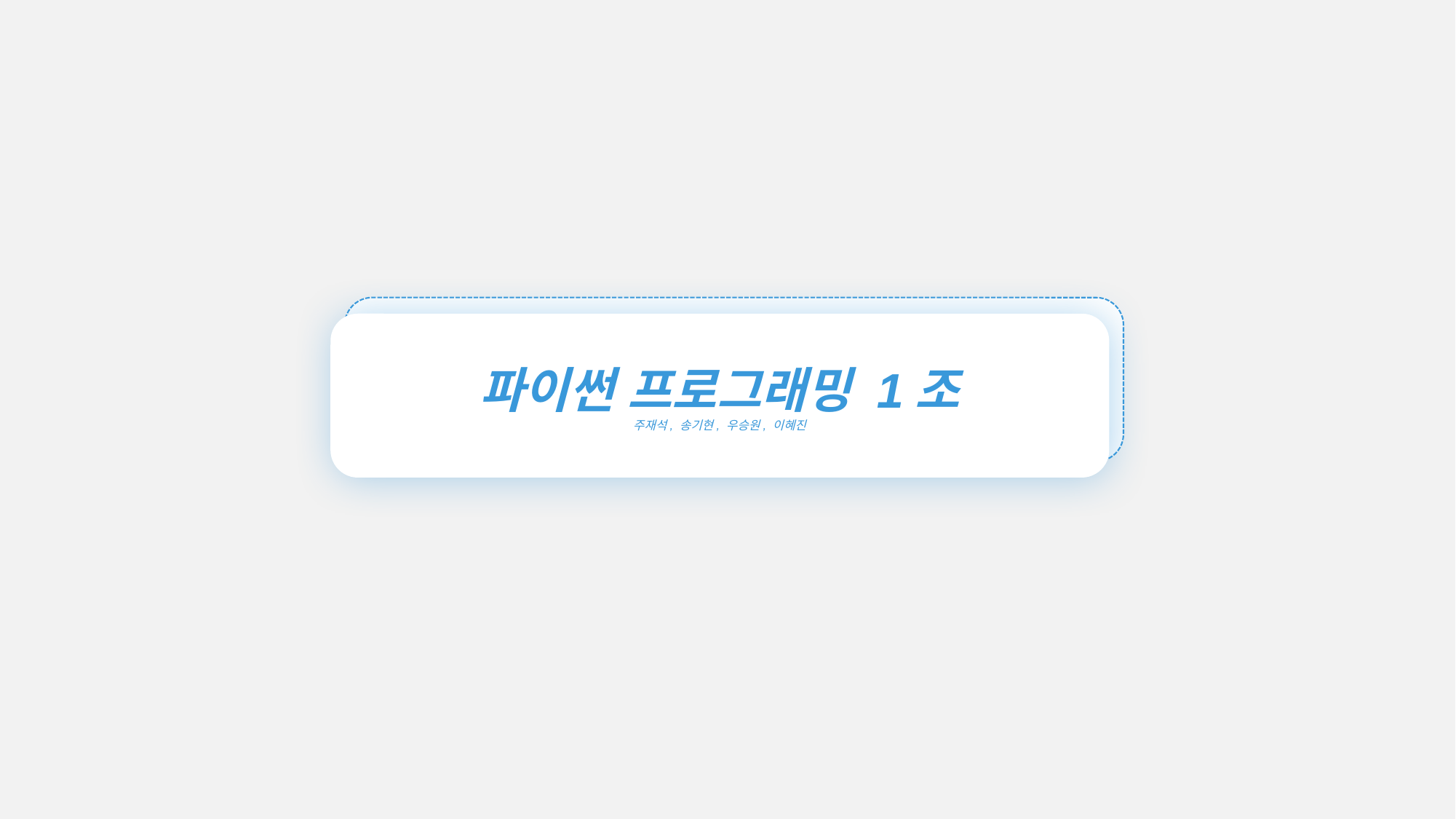

파이썬 프로그래밍 1조
주재석, 송기현, 우승원, 이혜진